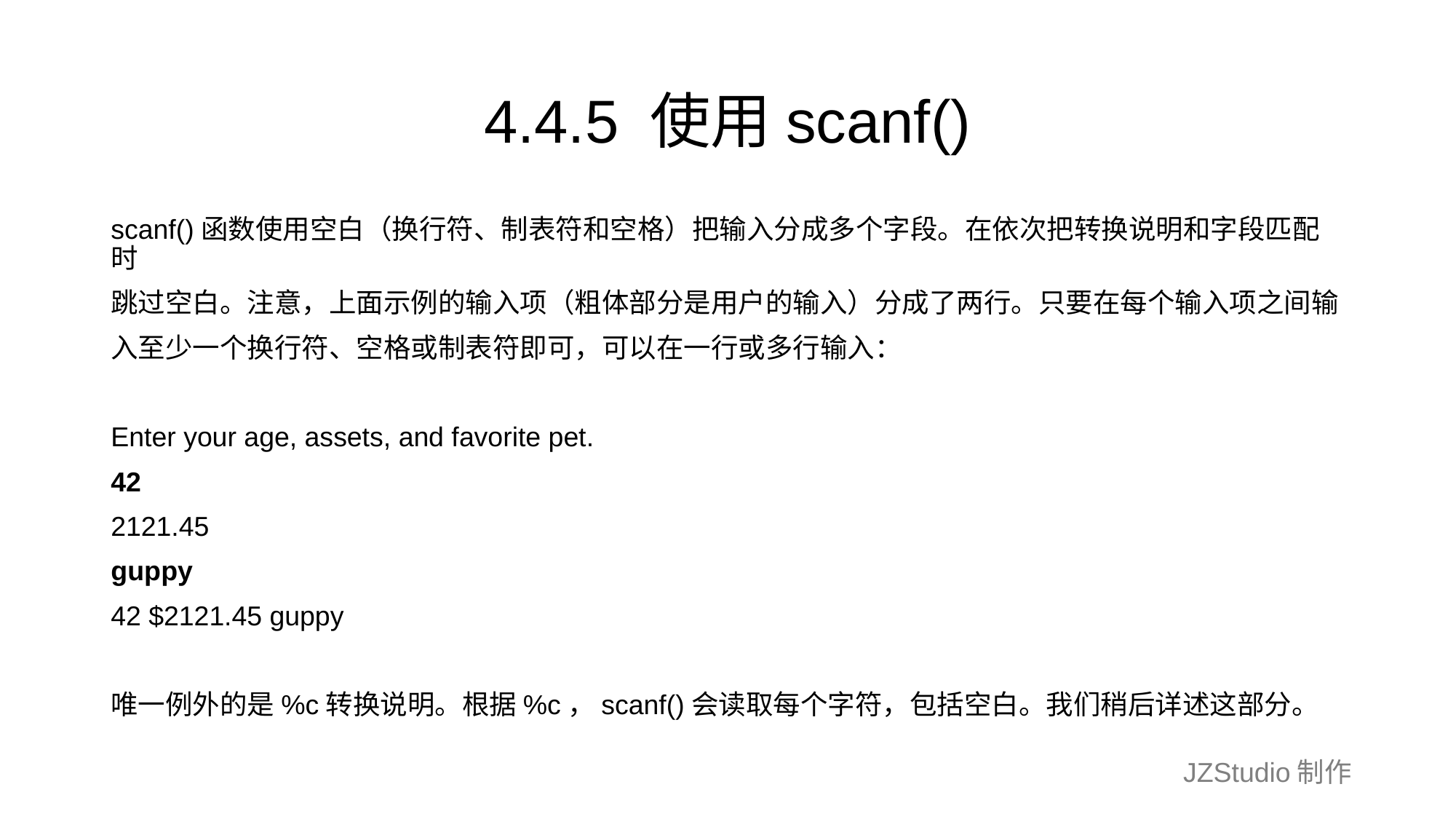

# 4.4.5 使用scanf()
scanf()函数使用空白（换行符、制表符和空格）把输入分成多个字段。在依次把转换说明和字段匹配时
跳过空白。注意，上面示例的输入项（粗体部分是用户的输入）分成了两行。只要在每个输入项之间输
入至少一个换行符、空格或制表符即可，可以在一行或多行输入：

Enter your age, assets, and favorite pet.
42
2121.45
guppy
42 $2121.45 guppy

唯一例外的是%c转换说明。根据%c，scanf()会读取每个字符，包括空白。我们稍后详述这部分。